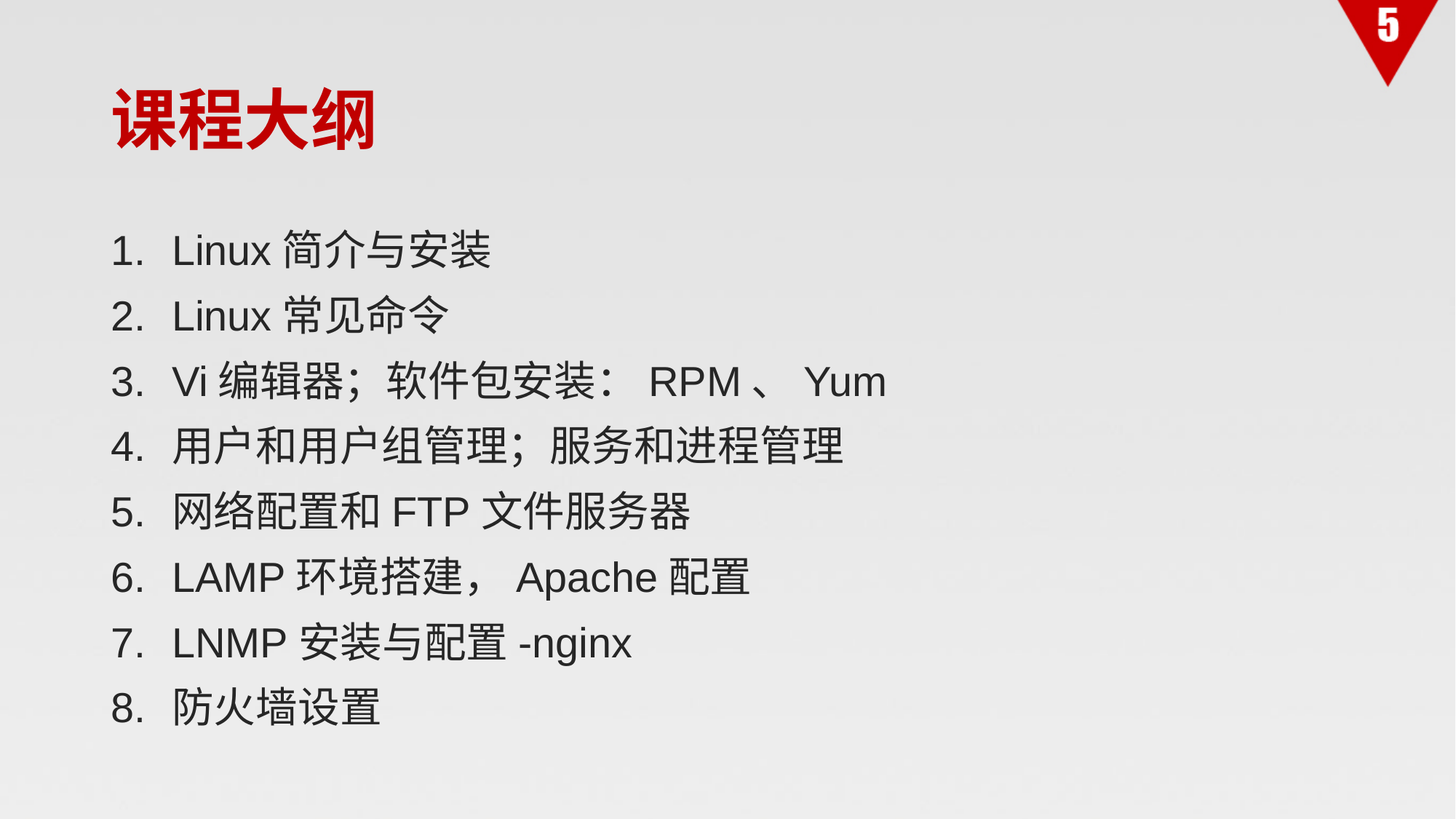

# 课程大纲
Linux简介与安装
Linux常见命令
Vi编辑器；软件包安装：RPM、Yum
用户和用户组管理；服务和进程管理
网络配置和FTP文件服务器
LAMP环境搭建，Apache配置
LNMP安装与配置-nginx
防火墙设置